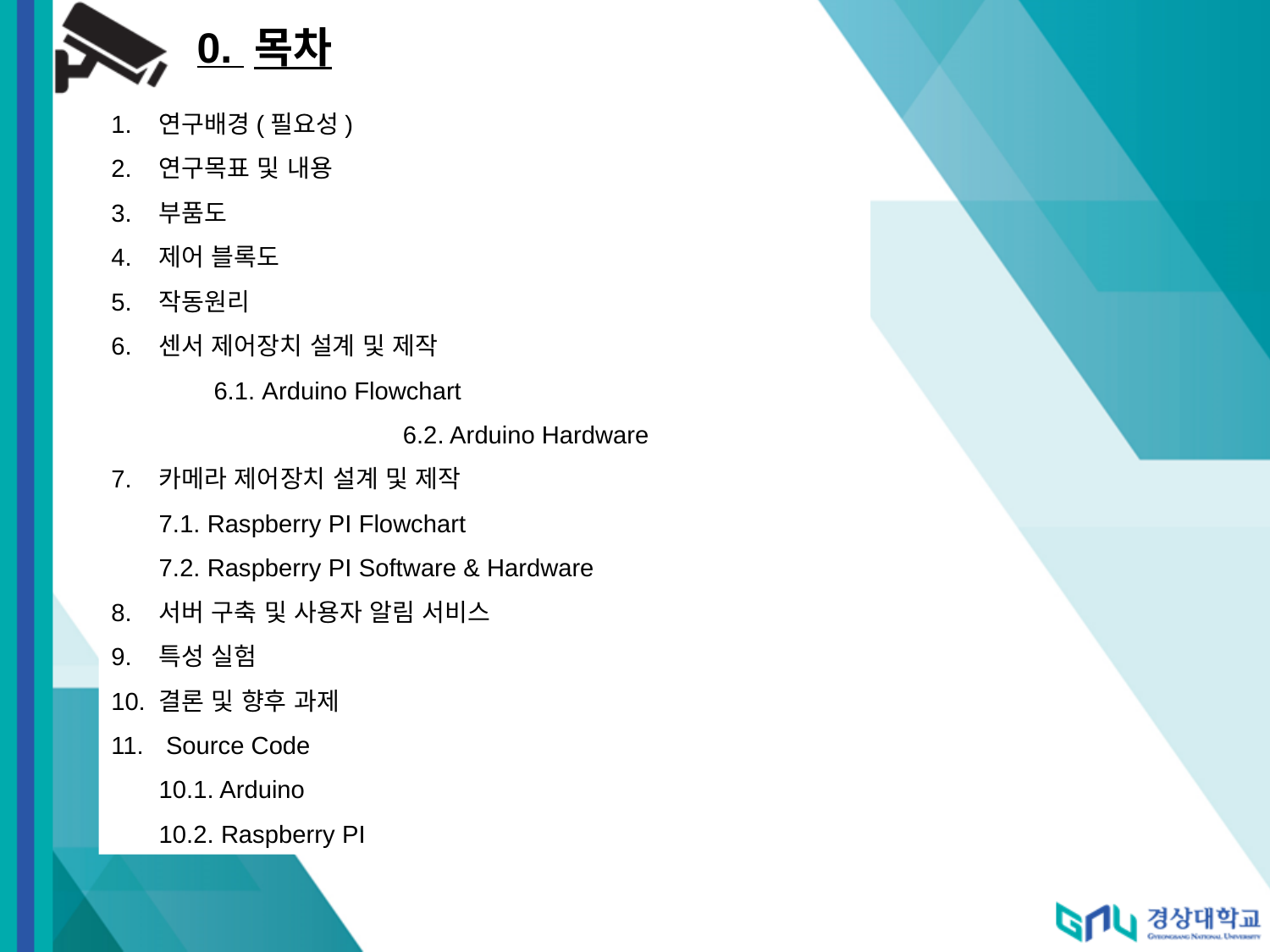

0. 목차
연구배경(필요성)
연구목표 및 내용
부품도
제어 블록도
작동원리
센서 제어장치 설계 및 제작                                                                    6.1. Arduino Flowchart                                                                                            6.2. Arduino Hardware
카메라 제어장치 설계 및 제작                                                   7.1. Raspberry PI Flowchart                                                      7.2. Raspberry PI Software & Hardware
서버 구축 및 사용자 알림 서비스
특성 실험
결론 및 향후 과제
 Source Code                                                                           10.1. Arduino                                                                           10.2. Raspberry PI